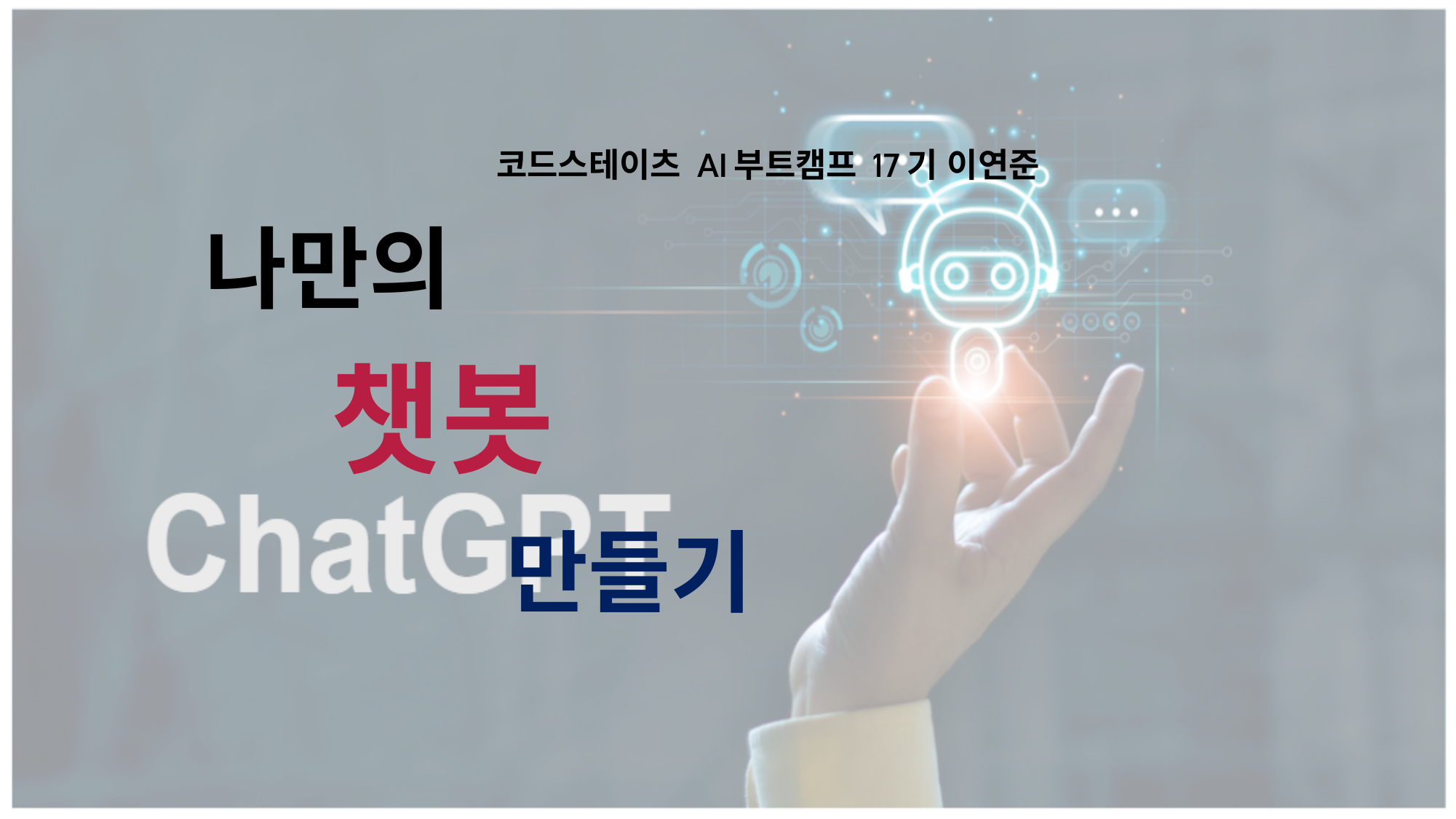

# 코드스테이츠 AI부트캠프 17기 이연준 나만의 챗봇 만들기